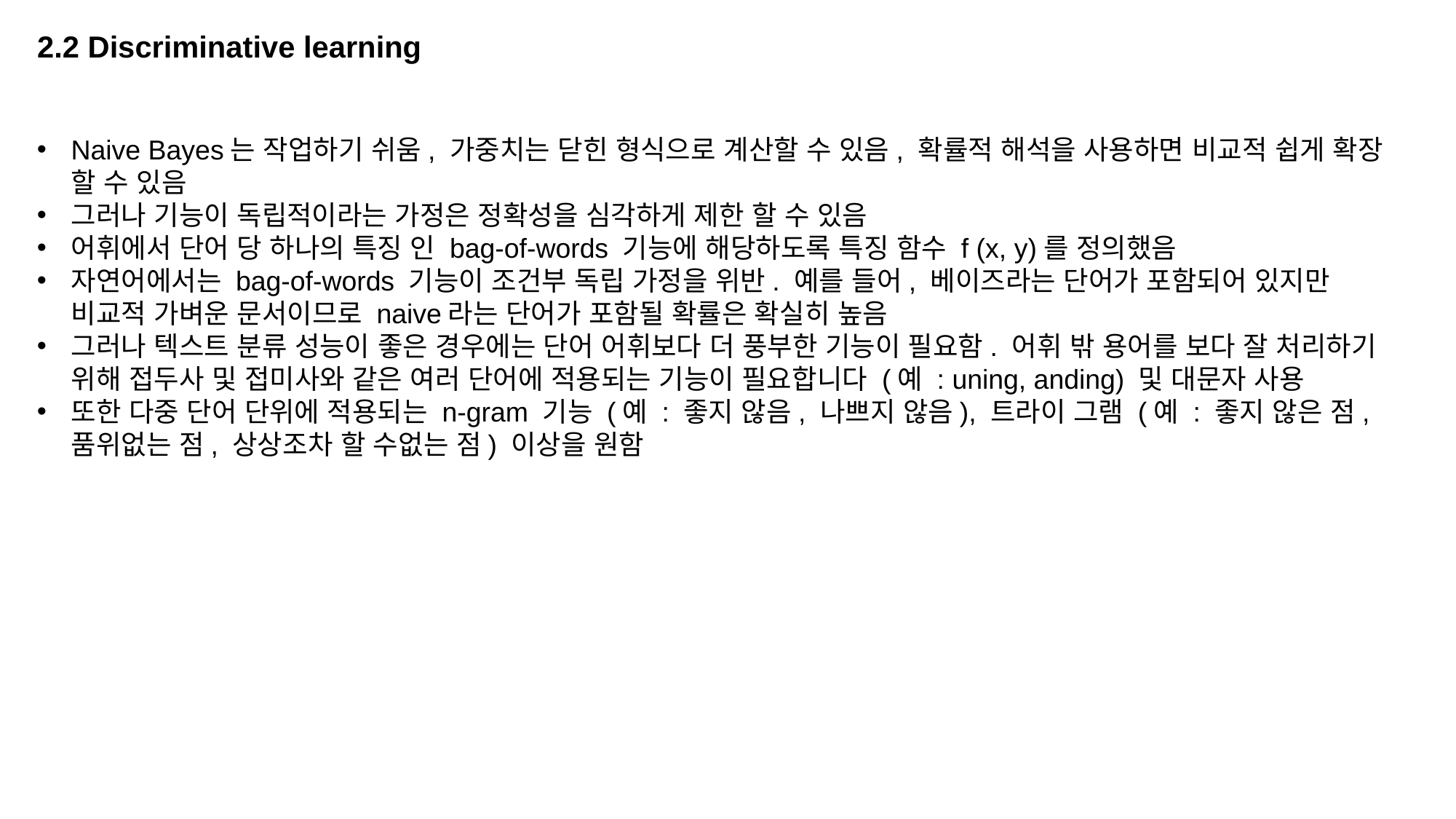

# 2.2 Discriminative learning
Naive Bayes는 작업하기 쉬움, 가중치는 닫힌 형식으로 계산할 수 있음, 확률적 해석을 사용하면 비교적 쉽게 확장 할 수 있음
그러나 기능이 독립적이라는 가정은 정확성을 심각하게 제한 할 수 있음
어휘에서 단어 당 하나의 특징 인 bag-of-words 기능에 해당하도록 특징 함수 f (x, y)를 정의했음
자연어에서는 bag-of-words 기능이 조건부 독립 가정을 위반. 예를 들어, 베이즈라는 단어가 포함되어 있지만 비교적 가벼운 문서이므로 naive라는 단어가 포함될 확률은 확실히 높음
그러나 텍스트 분류 성능이 좋은 경우에는 단어 어휘보다 더 풍부한 기능이 필요함. 어휘 밖 용어를 보다 잘 처리하기 위해 접두사 및 접미사와 같은 여러 단어에 적용되는 기능이 필요합니다 (예 : uning, anding) 및 대문자 사용
또한 다중 단어 단위에 적용되는 n-gram 기능 (예 : 좋지 않음, 나쁘지 않음), 트라이 그램 (예 : 좋지 않은 점, 품위없는 점, 상상조차 할 수없는 점) 이상을 원함